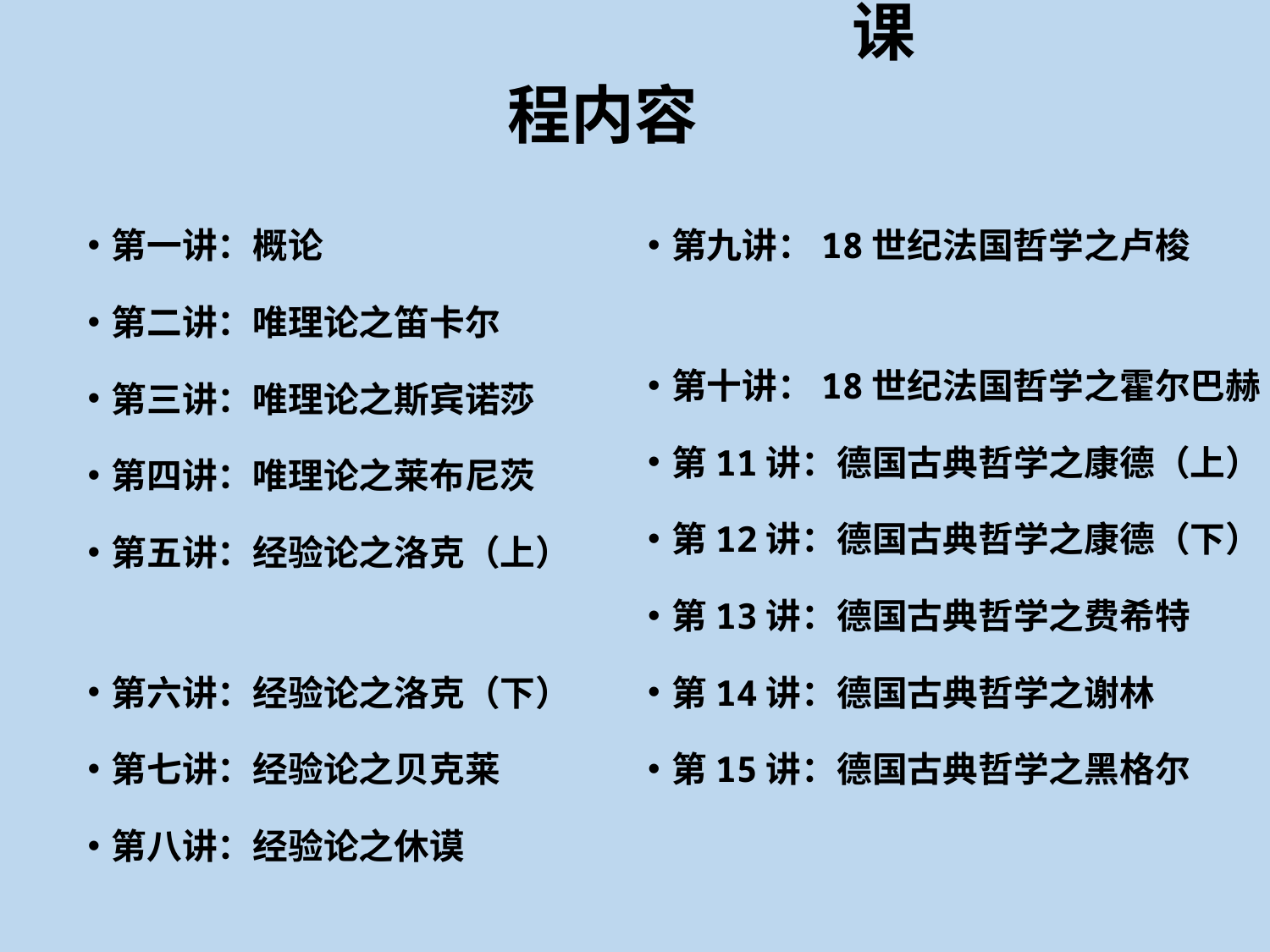

# 课程内容
第一讲：概论
第二讲：唯理论之笛卡尔
第三讲：唯理论之斯宾诺莎
第四讲：唯理论之莱布尼茨
第五讲：经验论之洛克（上）
第六讲：经验论之洛克（下）
第七讲：经验论之贝克莱
第八讲：经验论之休谟

第九讲：18世纪法国哲学之卢梭
第十讲：18世纪法国哲学之霍尔巴赫
第11讲：德国古典哲学之康德（上）
第12讲：德国古典哲学之康德（下）
第13讲：德国古典哲学之费希特
第14讲：德国古典哲学之谢林
第15讲：德国古典哲学之黑格尔